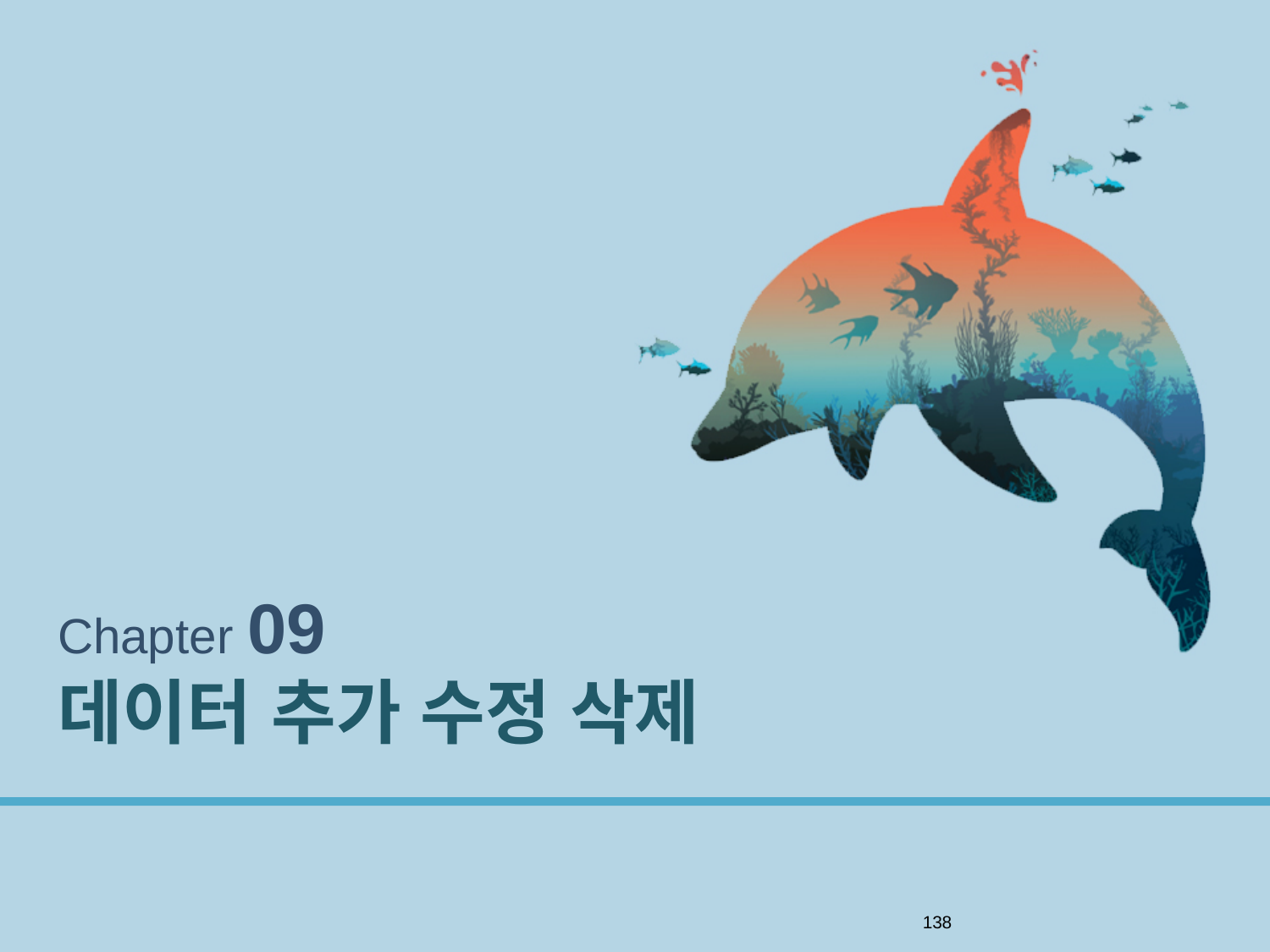

Chapter 09
데이터 추가 수정 삭제
138